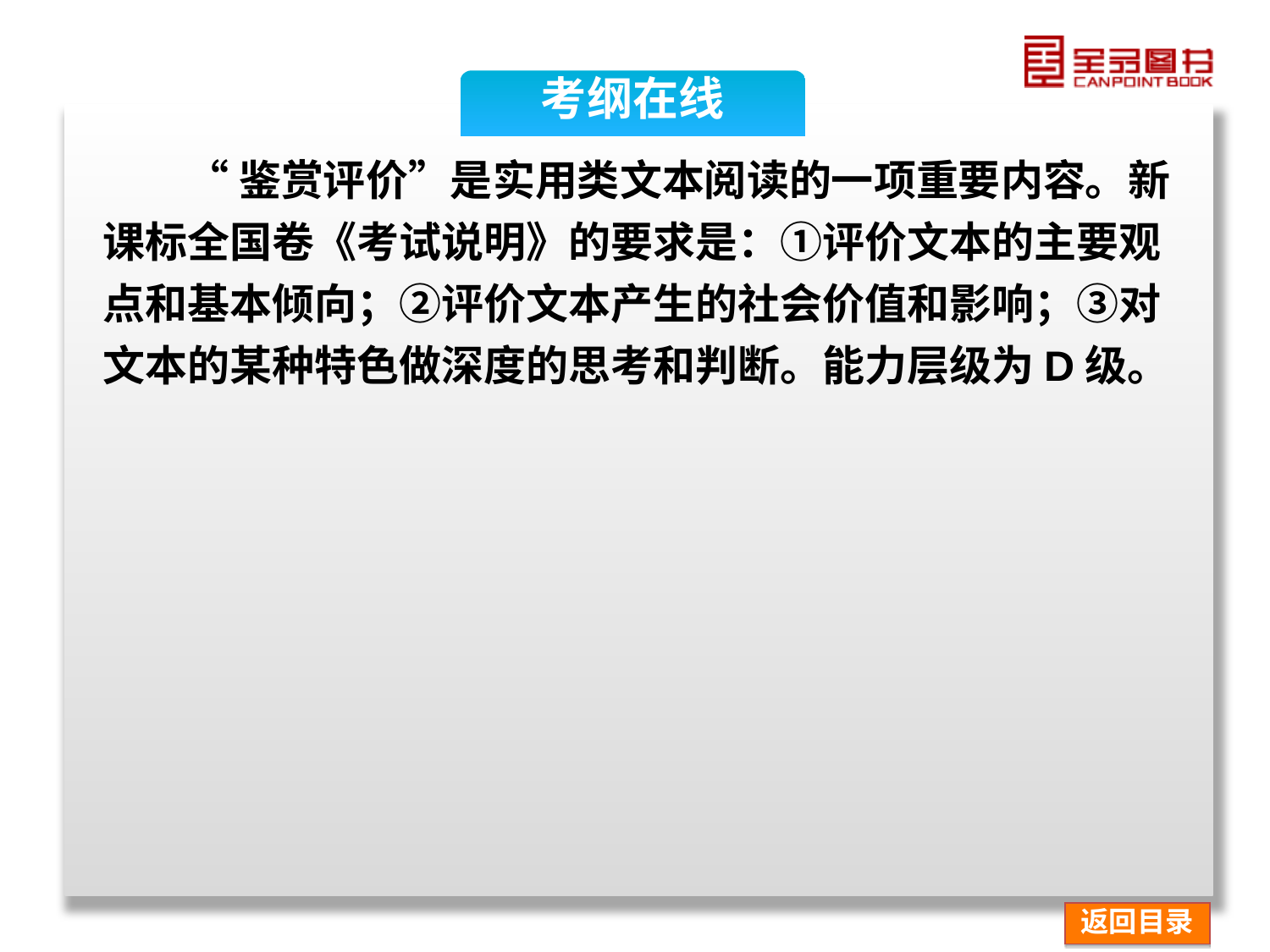

考纲在线

 “鉴赏评价”是实用类文本阅读的一项重要内容。新课标全国卷《考试说明》的要求是：①评价文本的主要观点和基本倾向；②评价文本产生的社会价值和影响；③对文本的某种特色做深度的思考和判断。能力层级为D级。

返回目录